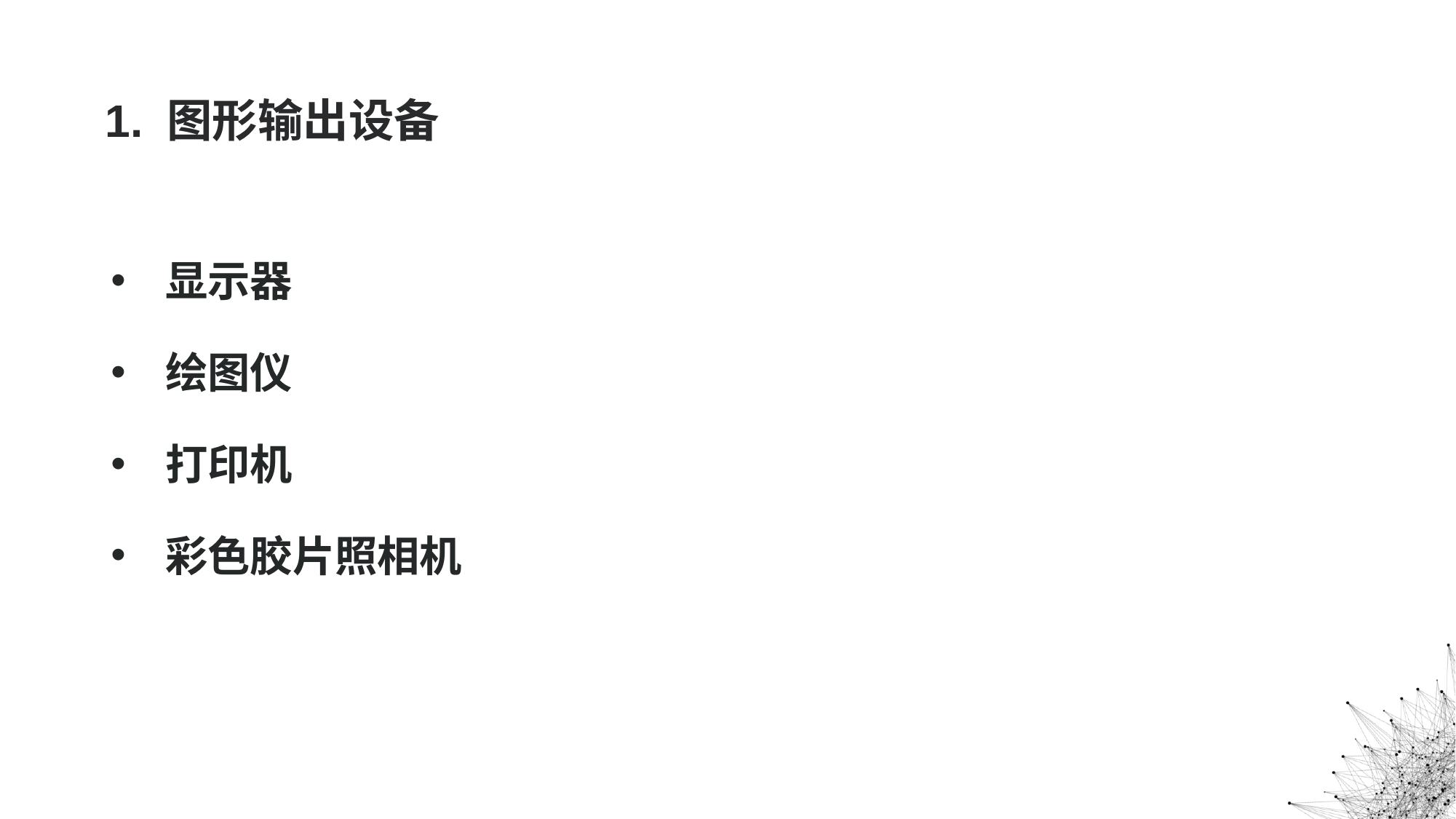

# 1. 图形输出设备
显示器
绘图仪
打印机
彩色胶片照相机